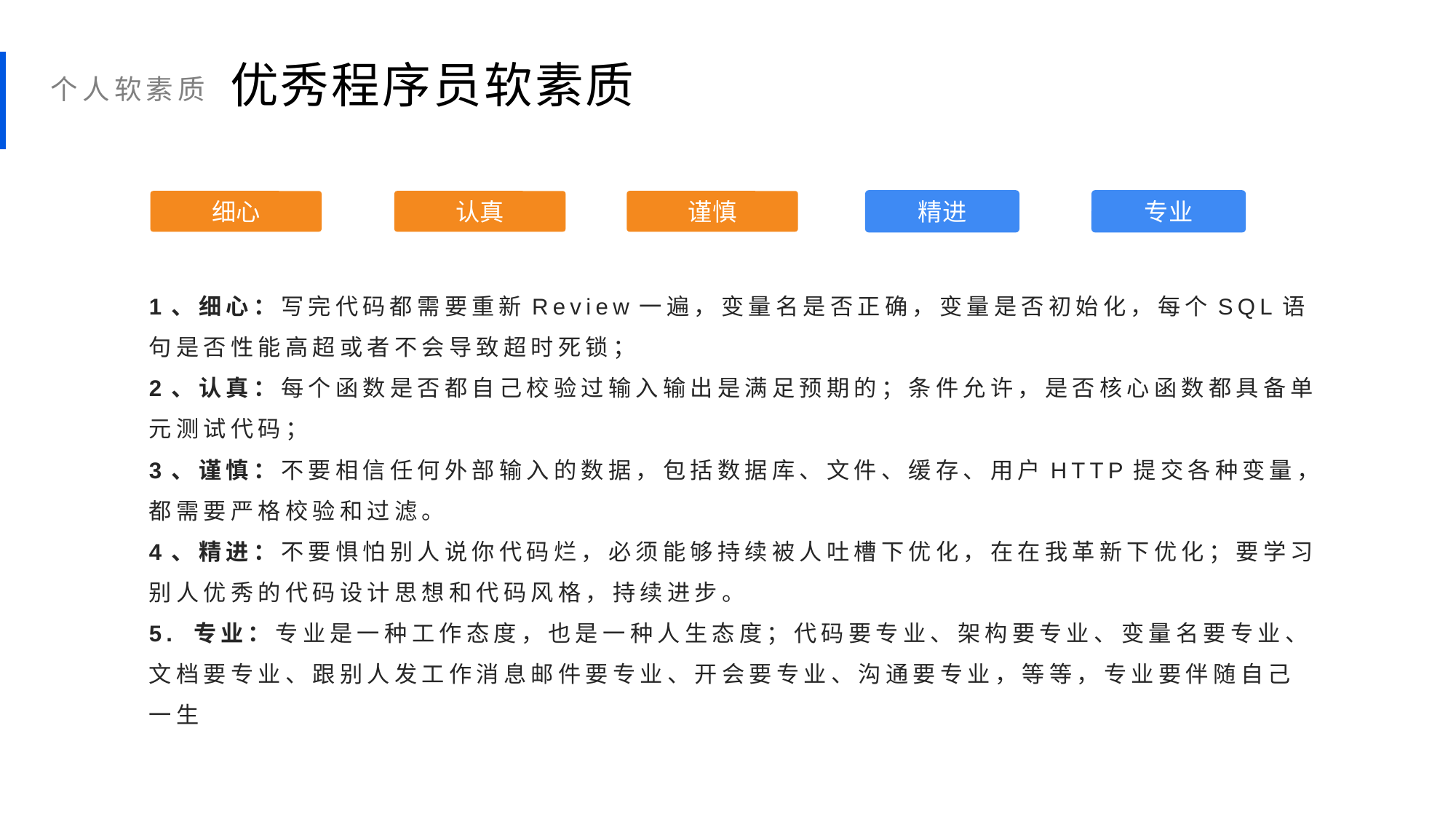

优秀程序员软素质
个人软素质

细心
认真
谨慎
精进
专业
1、细心：写完代码都需要重新Review一遍，变量名是否正确，变量是否初始化，每个SQL语句是否性能高超或者不会导致超时死锁；
2、认真：每个函数是否都自己校验过输入输出是满足预期的；条件允许，是否核心函数都具备单元测试代码；
3、谨慎：不要相信任何外部输入的数据，包括数据库、文件、缓存、用户HTTP提交各种变量，都需要严格校验和过滤。
4、精进：不要惧怕别人说你代码烂，必须能够持续被人吐槽下优化，在在我革新下优化；要学习别人优秀的代码设计思想和代码风格，持续进步。
5. 专业：专业是一种工作态度，也是一种人生态度；代码要专业、架构要专业、变量名要专业、文档要专业、跟别人发工作消息邮件要专业、开会要专业、沟通要专业，等等，专业要伴随自己一生